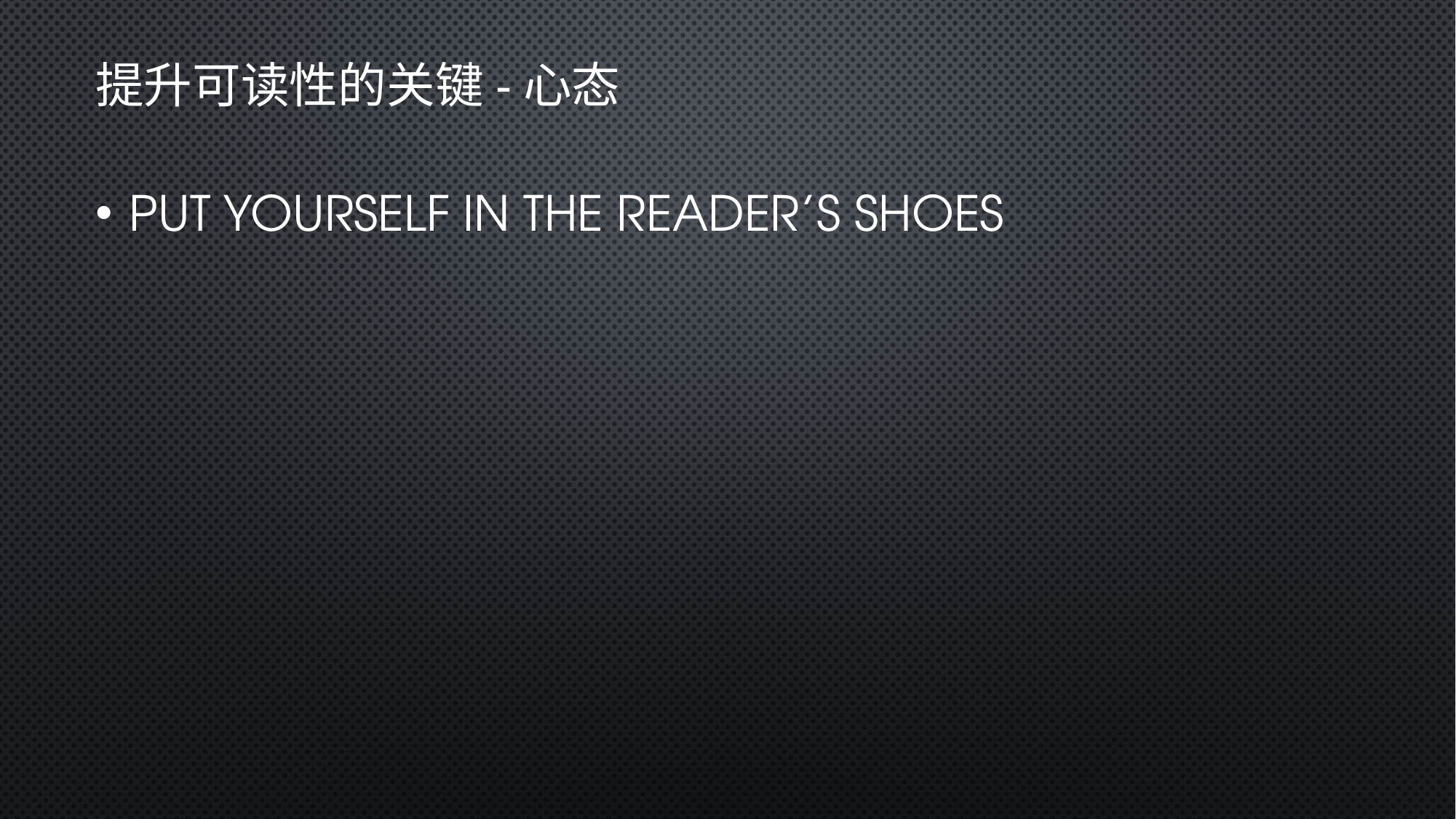

# 提升可读性的关键-心态
Put Yourself in the Reader’s Shoes